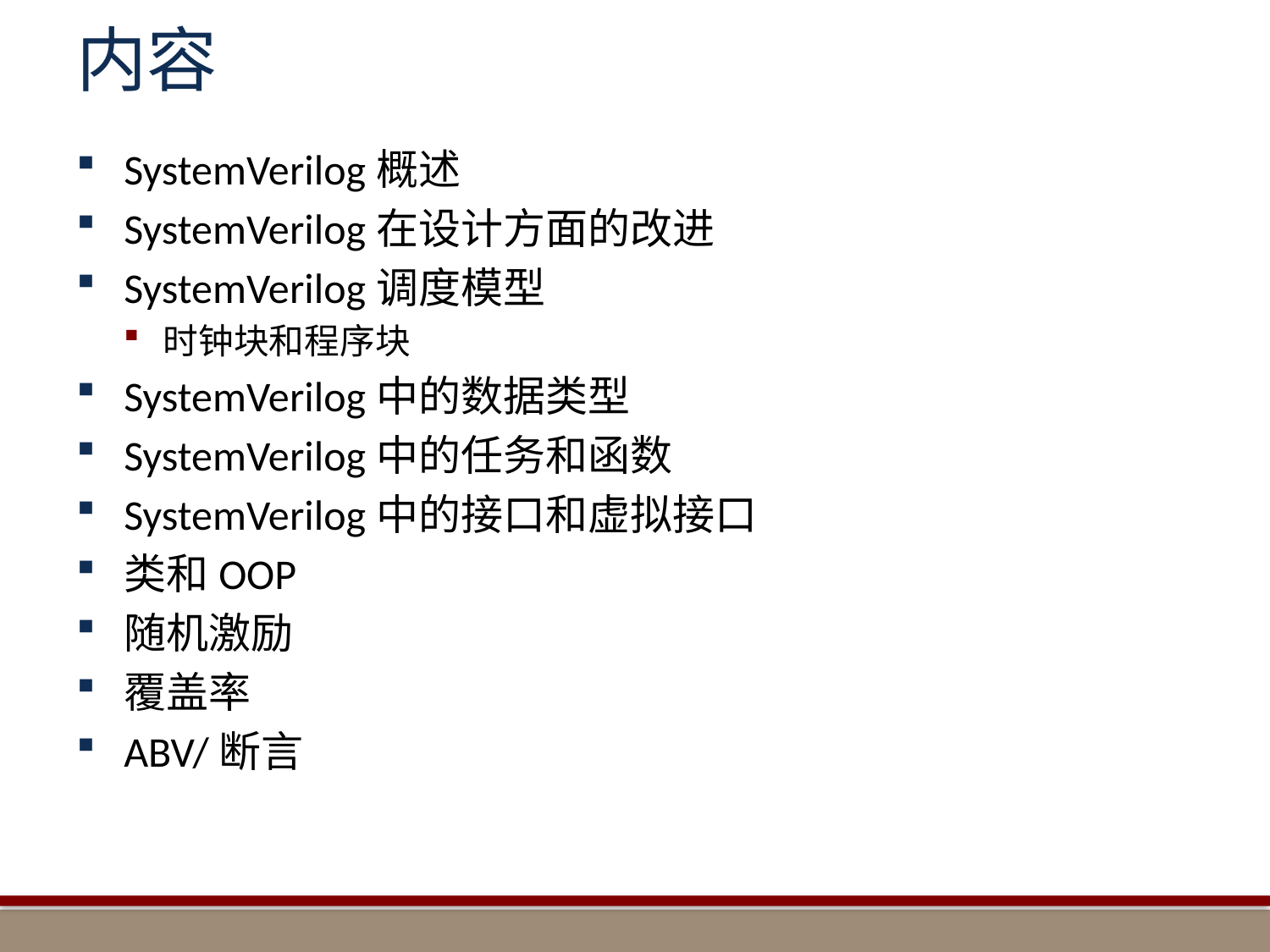

# 内容
SystemVerilog概述
SystemVerilog在设计方面的改进
SystemVerilog调度模型
时钟块和程序块
SystemVerilog中的数据类型
SystemVerilog中的任务和函数
SystemVerilog中的接口和虚拟接口
类和OOP
随机激励
覆盖率
ABV/断言